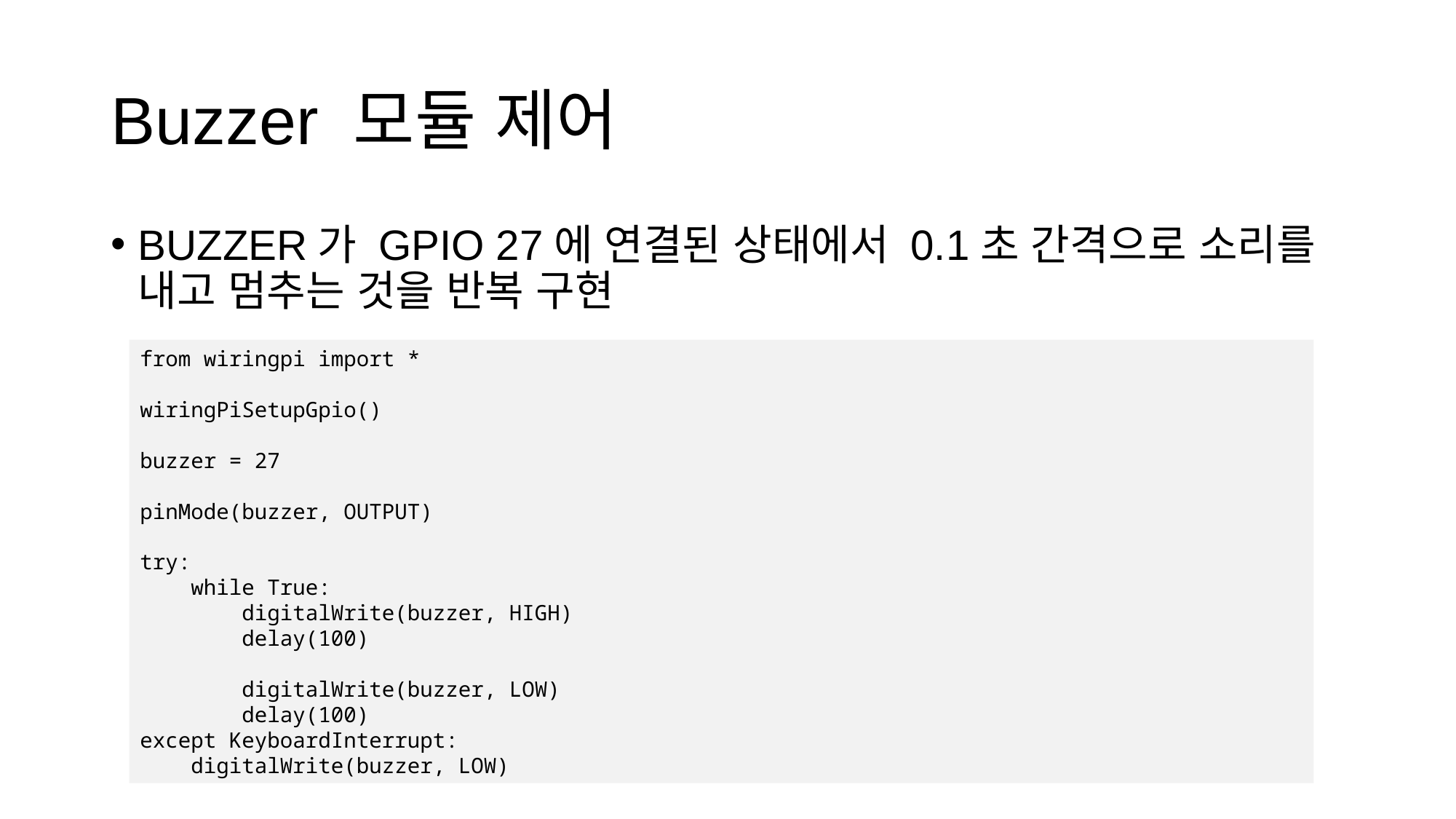

# Buzzer 모듈 제어
BUZZER가 GPIO 27에 연결된 상태에서 0.1초 간격으로 소리를 내고 멈추는 것을 반복 구현
from wiringpi import *

wiringPiSetupGpio()

buzzer = 27

pinMode(buzzer, OUTPUT)

try:
    while True:
        digitalWrite(buzzer, HIGH)
        delay(100)

        digitalWrite(buzzer, LOW)
        delay(100)
except KeyboardInterrupt:
    digitalWrite(buzzer, LOW)